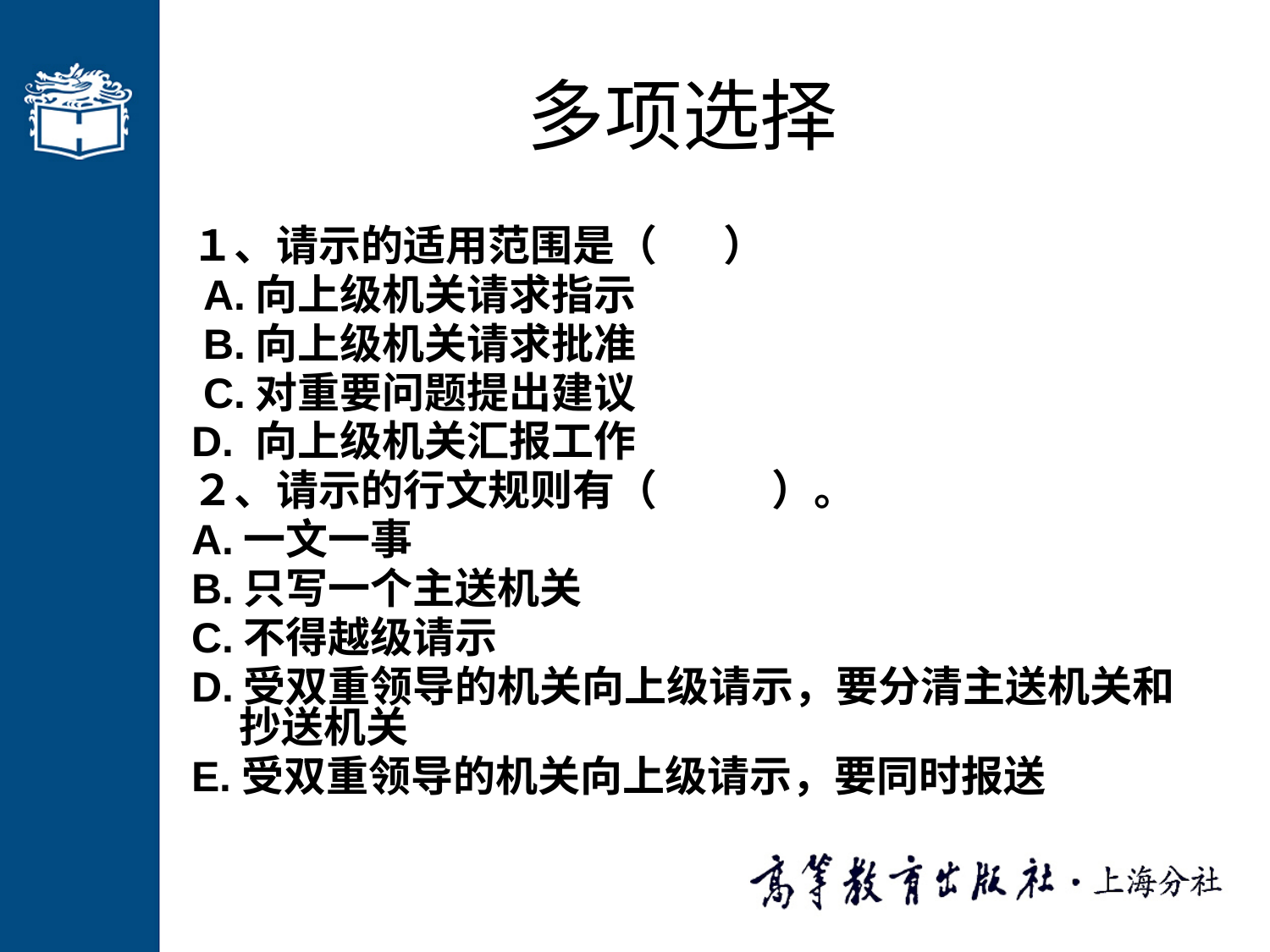

# 多项选择
１、请示的适用范围是（       ）
 A.向上级机关请求指示
 B.向上级机关请求批准
 C.对重要问题提出建议
D. 向上级机关汇报工作
２、请示的行文规则有（            ）。
A.一文一事
B.只写一个主送机关
C.不得越级请示
D.受双重领导的机关向上级请示，要分清主送机关和抄送机关
E.受双重领导的机关向上级请示，要同时报送